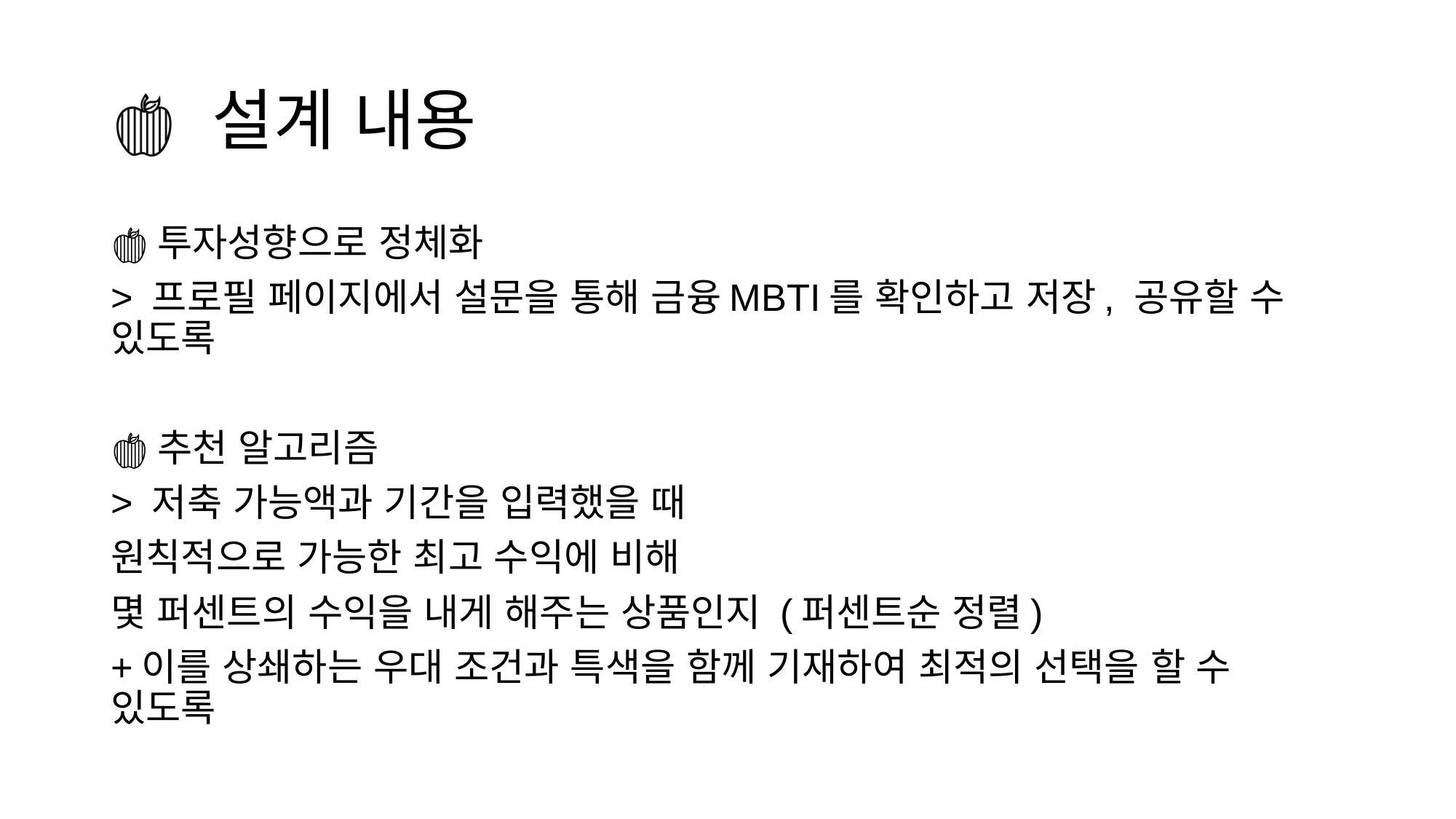

# 🍎 설계 내용
🍎투자성향으로 정체화
> 프로필 페이지에서 설문을 통해 금융MBTI를 확인하고 저장, 공유할 수 있도록

🍎추천 알고리즘
> 저축 가능액과 기간을 입력했을 때
원칙적으로 가능한 최고 수익에 비해
몇 퍼센트의 수익을 내게 해주는 상품인지 (퍼센트순 정렬)
+이를 상쇄하는 우대 조건과 특색을 함께 기재하여 최적의 선택을 할 수 있도록